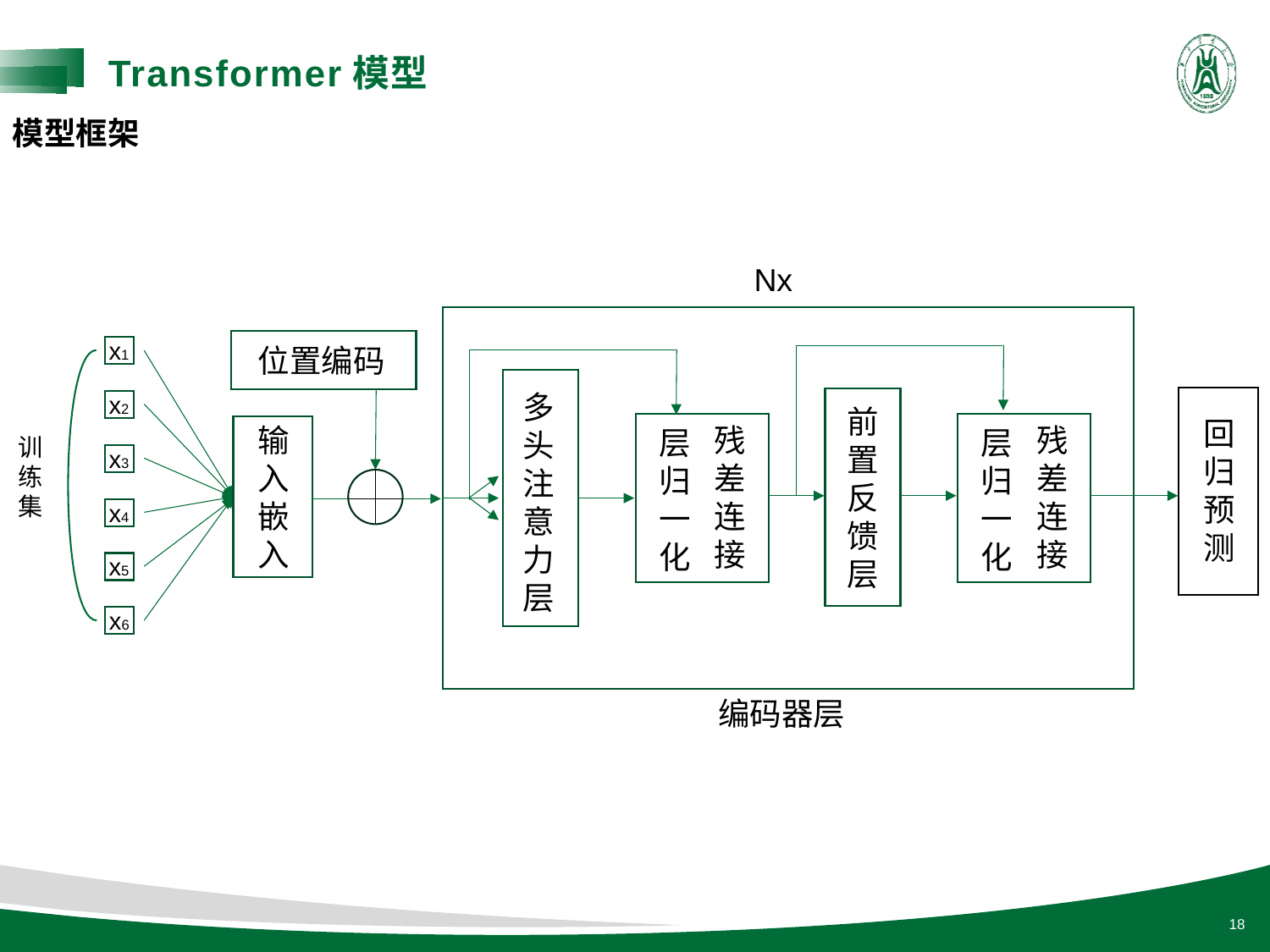

Transformer模型
模型框架
   Nx

x1

位置编码

多头注意力层
x2

前置反馈层
回归预测

残差连接
残差连接
输入嵌入

层归一化
层归一化
训练集
x3

x4

x5

x6

   编码器层
18